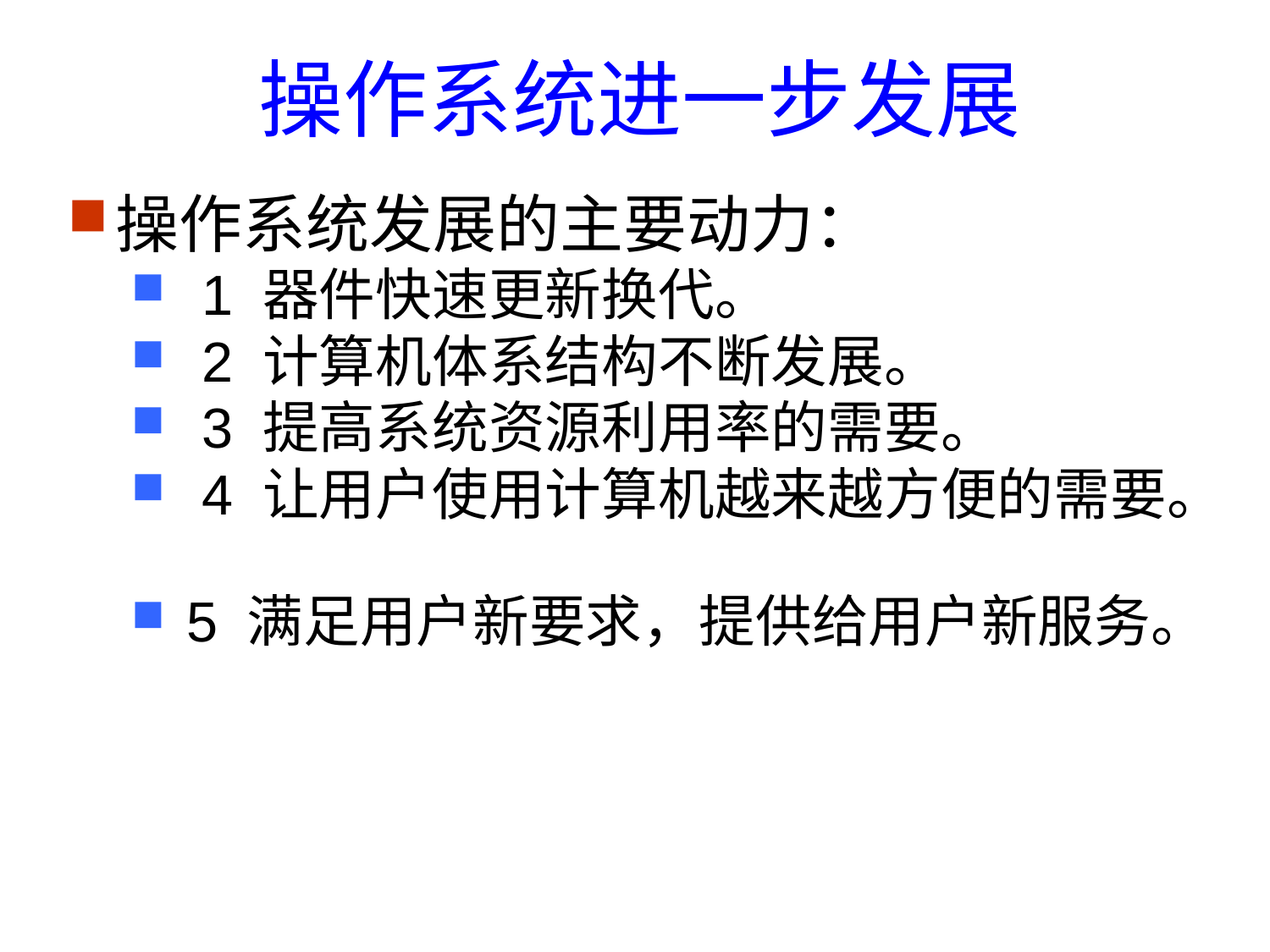

# 操作系统进一步发展
操作系统发展的主要动力：
  1 器件快速更新换代。
  2 计算机体系结构不断发展。
  3 提高系统资源利用率的需要。
  4 让用户使用计算机越来越方便的需要。
 5 满足用户新要求，提供给用户新服务。